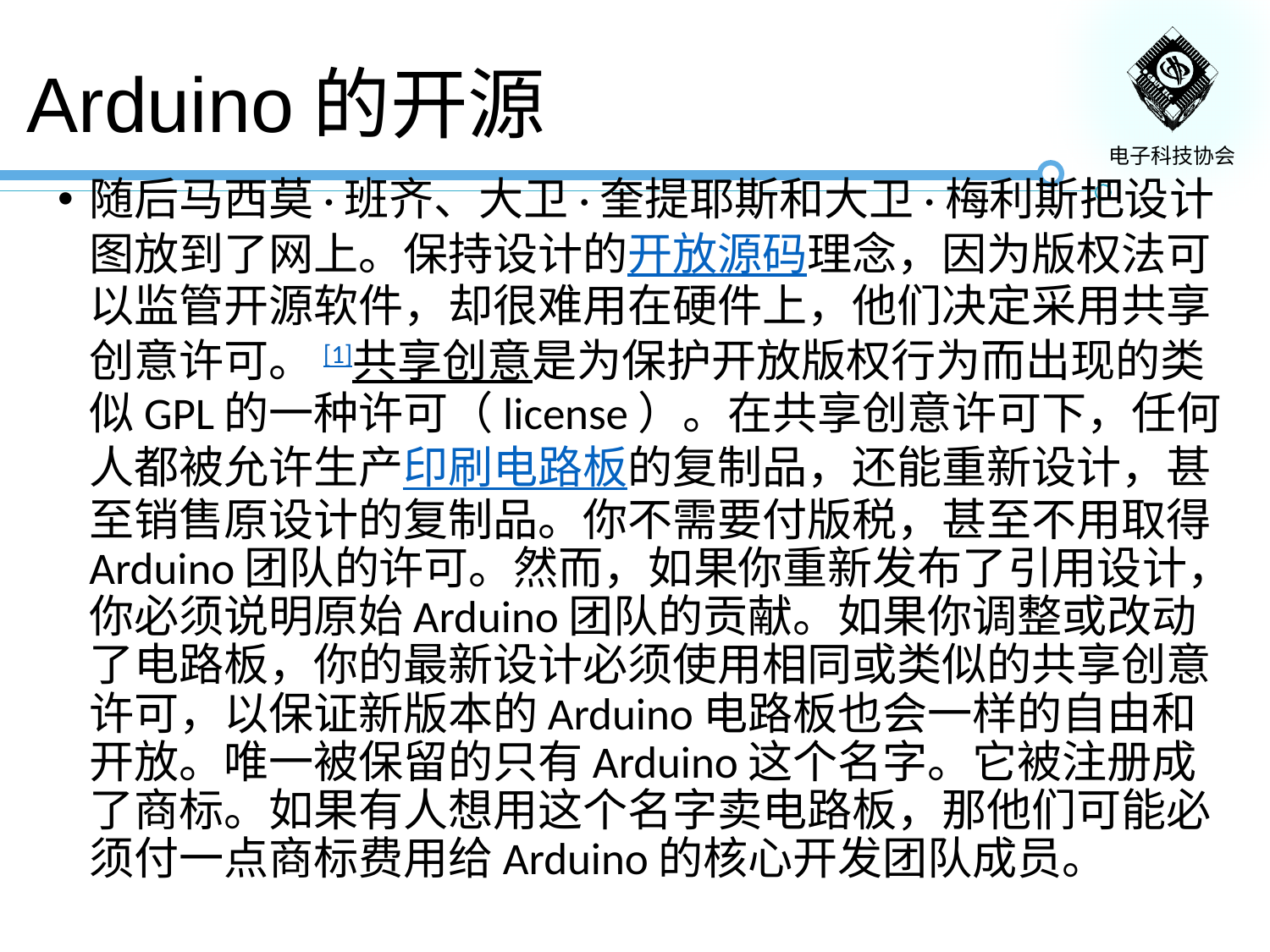

# Arduino的开源
随后马西莫·班齐、大卫·奎提耶斯和大卫·梅利斯把设计图放到了网上。保持设计的开放源码理念，因为版权法可以监管开源软件，却很难用在硬件上，他们决定采用共享创意许可。[1]共享创意是为保护开放版权行为而出现的类似GPL的一种许可（license）。在共享创意许可下，任何人都被允许生产印刷电路板的复制品，还能重新设计，甚至销售原设计的复制品。你不需要付版税，甚至不用取得Arduino团队的许可。然而，如果你重新发布了引用设计，你必须说明原始Arduino团队的贡献。如果你调整或改动了电路板，你的最新设计必须使用相同或类似的共享创意许可，以保证新版本的Arduino电路板也会一样的自由和开放。唯一被保留的只有Arduino这个名字。它被注册成了商标。如果有人想用这个名字卖电路板，那他们可能必须付一点商标费用给Arduino的核心开发团队成员。